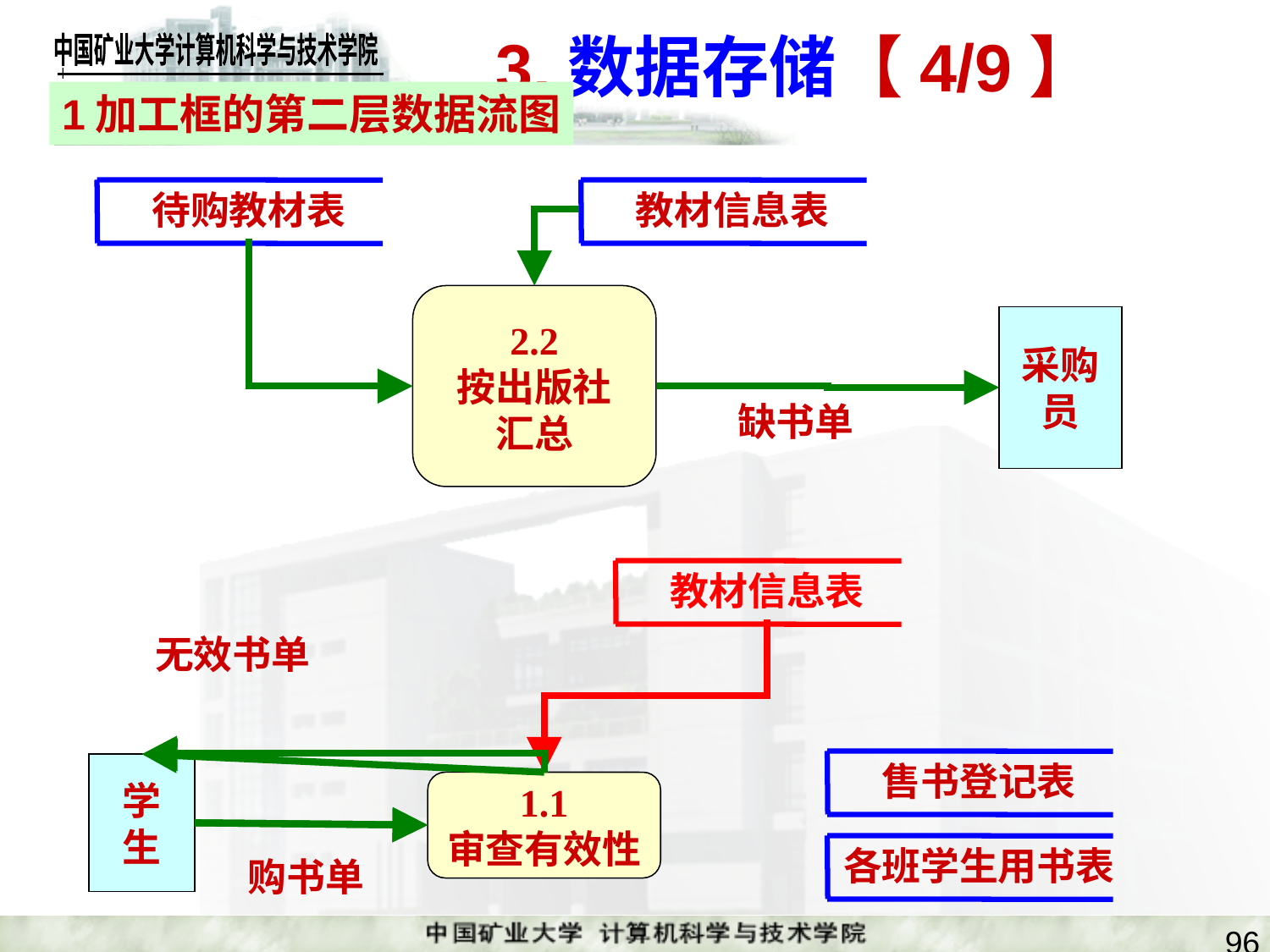

# 3.数据存储【4/9】
1加工框的第二层数据流图
待购教材表

教材信息表

2.2
按出版社
汇总
采购
员
缺书单
教材信息表

无效书单
售书登记表

学
生
1.1
审查有效性
购书单
各班学生用书表

96
96